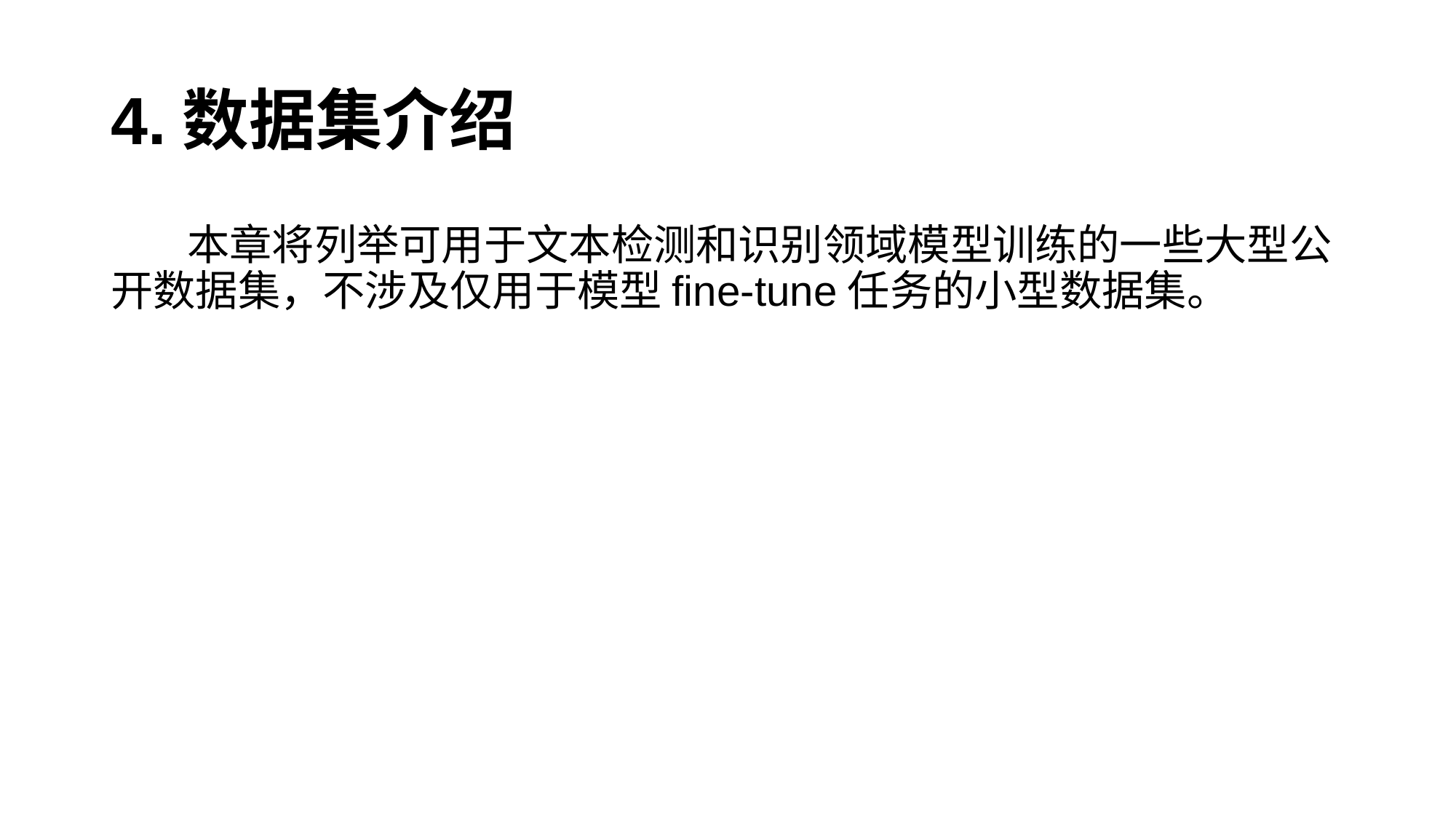

# 4.数据集介绍
       本章将列举可用于文本检测和识别领域模型训练的一些大型公开数据集，不涉及仅用于模型fine-tune任务的小型数据集。